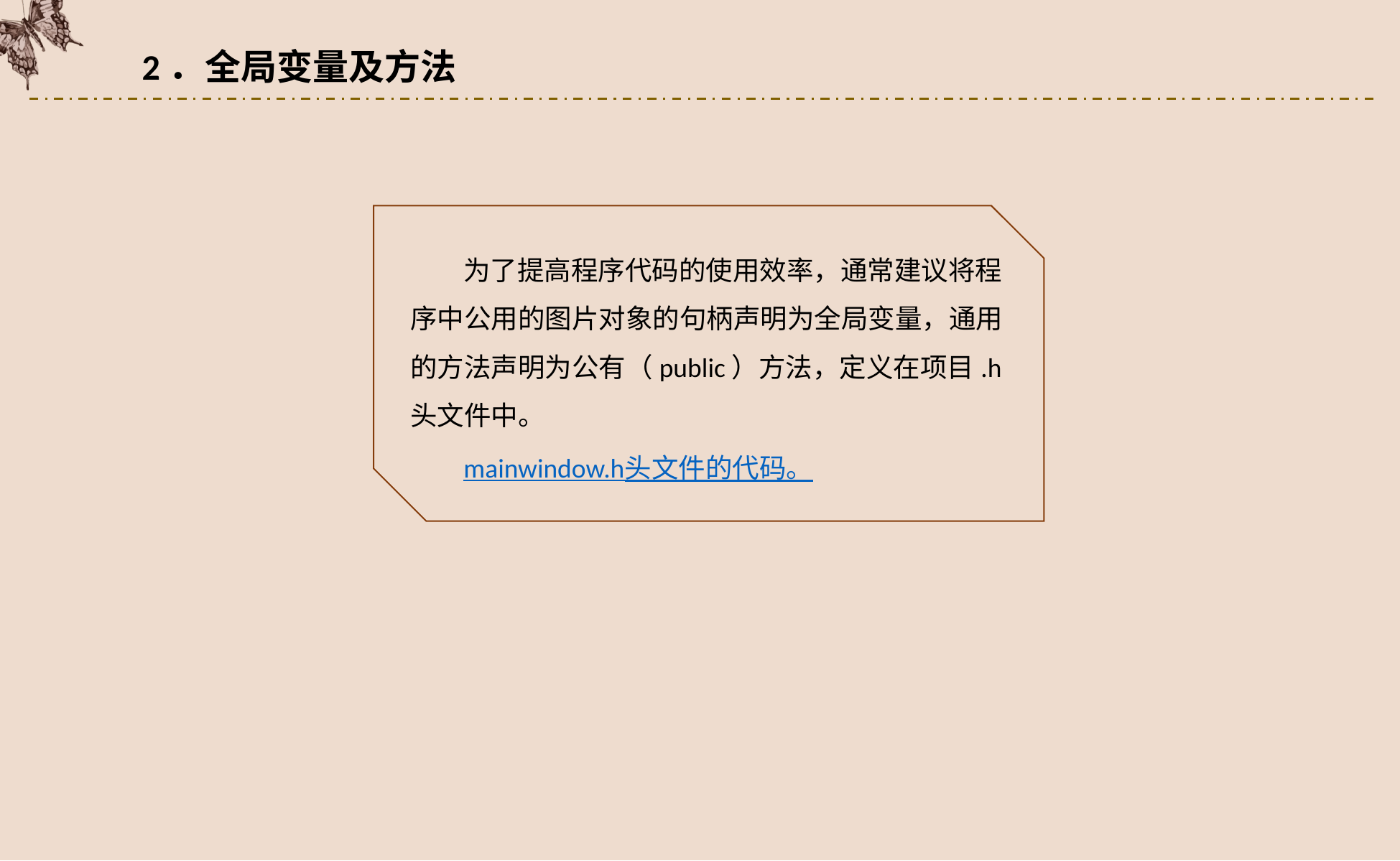

2．全局变量及方法
为了提高程序代码的使用效率，通常建议将程序中公用的图片对象的句柄声明为全局变量，通用的方法声明为公有（public）方法，定义在项目.h头文件中。
mainwindow.h头文件的代码。